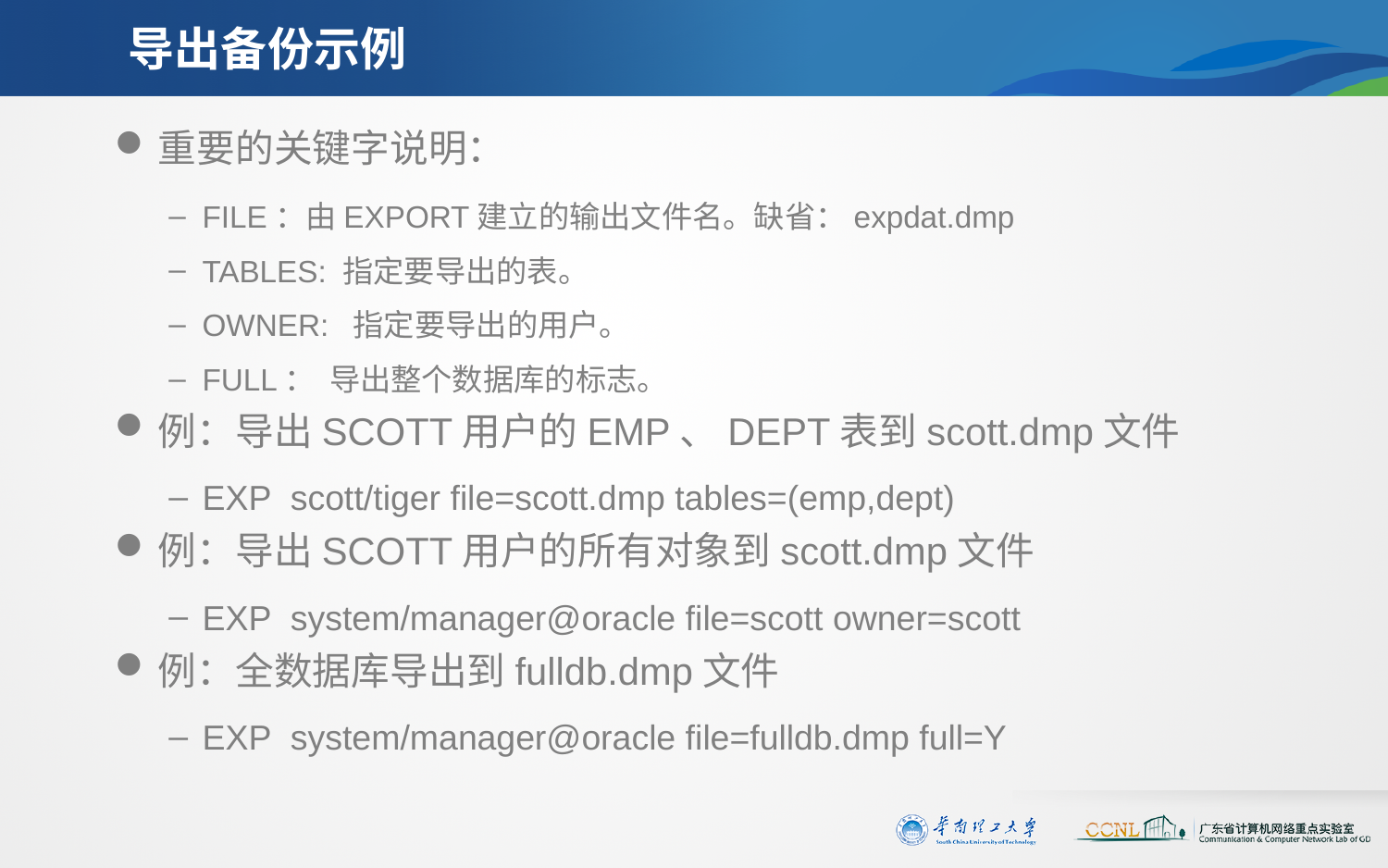

# 导出备份示例
重要的关键字说明：
FILE：由EXPORT建立的输出文件名。缺省：expdat.dmp
TABLES: 指定要导出的表。
OWNER:  指定要导出的用户。
FULL：  导出整个数据库的标志。
例：导出SCOTT用户的EMP、DEPT表到scott.dmp文件
EXP  scott/tiger file=scott.dmp tables=(emp,dept)
例：导出SCOTT用户的所有对象到scott.dmp文件
EXP  system/manager@oracle file=scott owner=scott
例：全数据库导出到fulldb.dmp文件
EXP  system/manager@oracle file=fulldb.dmp full=Y